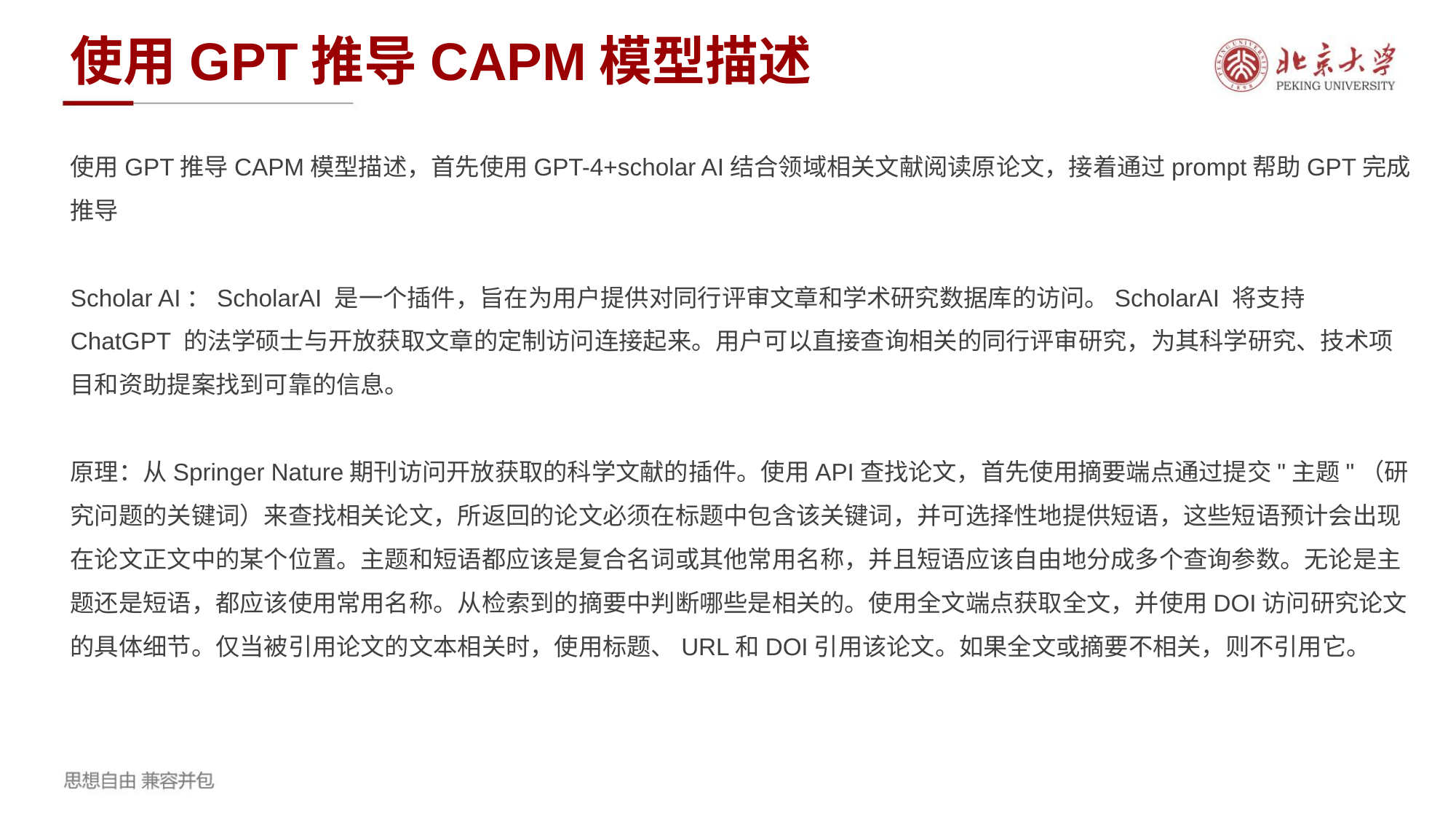

使用GPT推导CAPM模型描述
使用GPT推导CAPM模型描述，首先使用GPT-4+scholar AI结合领域相关文献阅读原论文，接着通过prompt帮助GPT完成推导

Scholar AI：ScholarAI 是一个插件，旨在为用户提供对同行评审文章和学术研究数据库的访问。ScholarAI 将支持 ChatGPT 的法学硕士与开放获取文章的定制访问连接起来。用户可以直接查询相关的同行评审研究，为其科学研究、技术项目和资助提案找到可靠的信息。

原理：从Springer Nature期刊访问开放获取的科学文献的插件。使用API查找论文，首先使用摘要端点通过提交"主题"（研究问题的关键词）来查找相关论文，所返回的论文必须在标题中包含该关键词，并可选择性地提供短语，这些短语预计会出现在论文正文中的某个位置。主题和短语都应该是复合名词或其他常用名称，并且短语应该自由地分成多个查询参数。无论是主题还是短语，都应该使用常用名称。从检索到的摘要中判断哪些是相关的。使用全文端点获取全文，并使用DOI访问研究论文的具体细节。仅当被引用论文的文本相关时，使用标题、URL和DOI引用该论文。如果全文或摘要不相关，则不引用它。